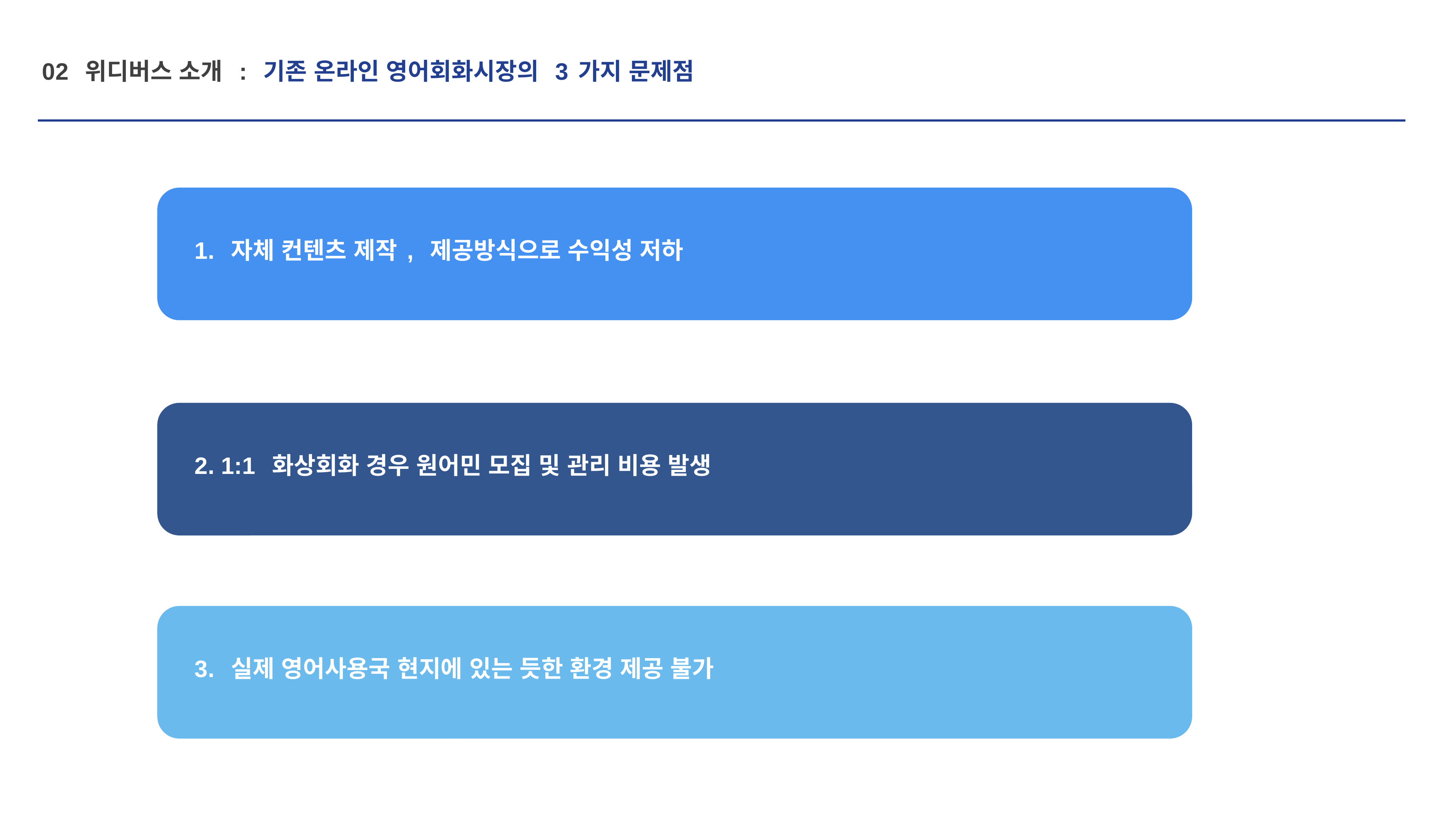

02 위디버스 소개 : 기존 온라인 영어회화시장의 3가지 문제점

1. 자체 컨텐츠 제작, 제공방식으로 수익성 저하

2. 1:1 화상회화 경우 원어민 모집 및 관리 비용 발생

3. 실제 영어사용국 현지에 있는 듯한 환경 제공 불가
모든 커뮤니케이션은 영어만 가능 (1:1 문자/ 보이스 채팅, 메시지/ 쪽지 등)
영어로 시작하는 2번째 인생, 모든 것이 자유로운 국내 최초 오픈월드형 메타버스 환경제공